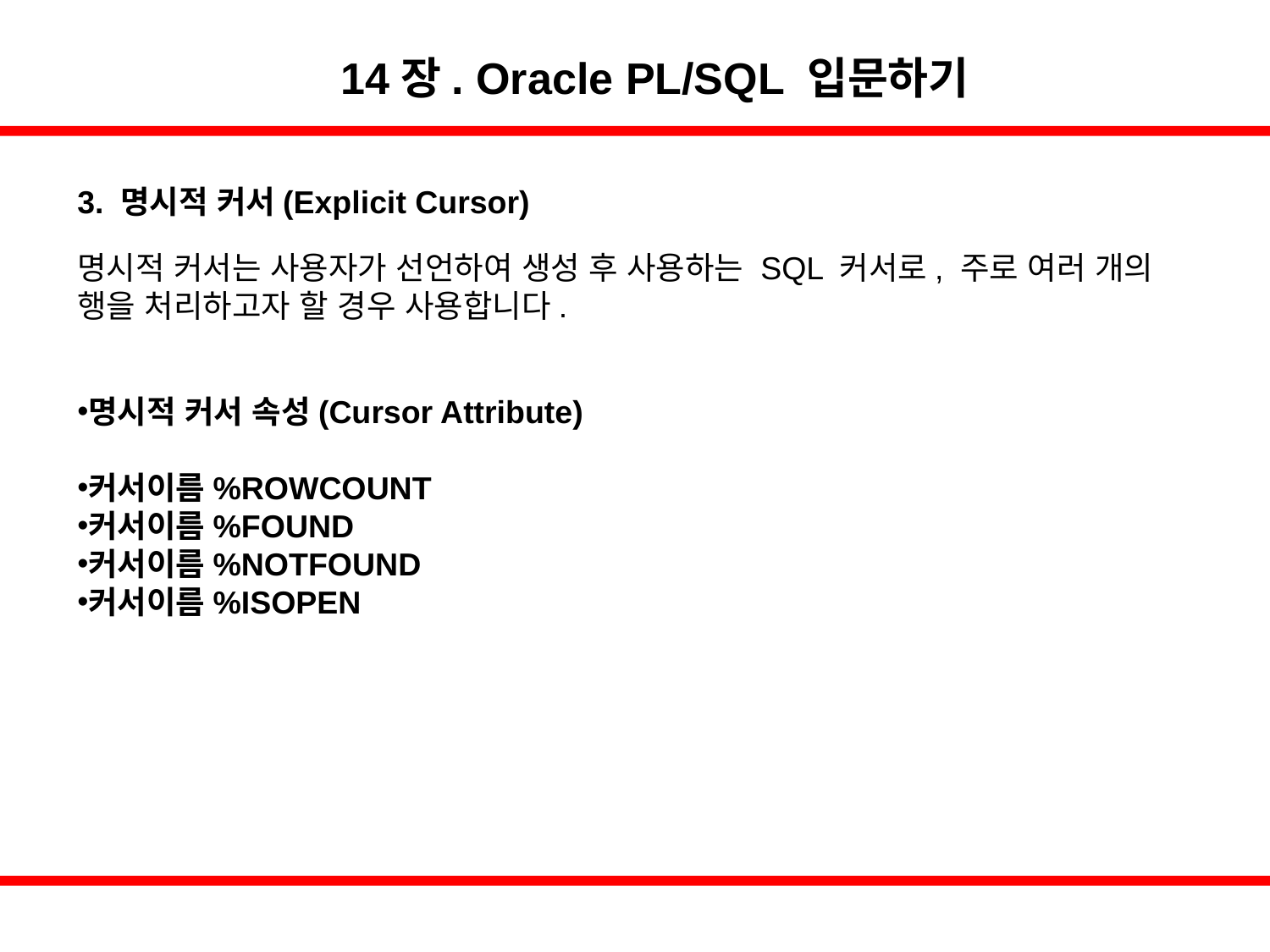

14장. Oracle PL/SQL 입문하기

3. 명시적 커서(Explicit Cursor)
명시적 커서는 사용자가 선언하여 생성 후 사용하는 SQL 커서로, 주로 여러 개의 행을 처리하고자 할 경우 사용합니다.
명시적 커서 속성(Cursor Attribute)

커서이름%ROWCOUNT
커서이름%FOUND
커서이름%NOTFOUND
커서이름%ISOPEN